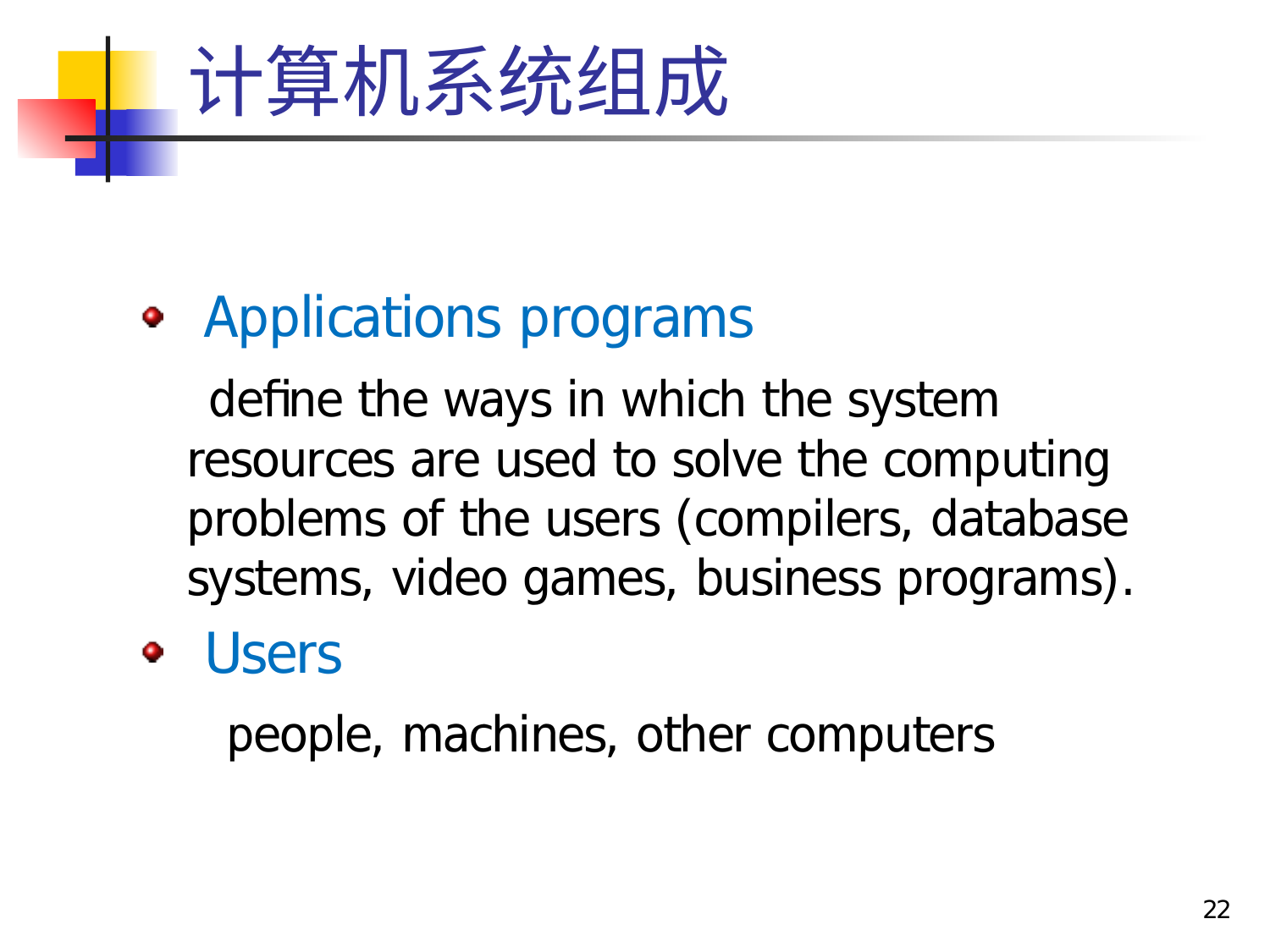

计算机系统组成
 Applications programs
    define the ways in which the system resources are used to solve the computing problems of the users (compilers, database systems, video games, business programs).
 Users
     people, machines, other computers
22